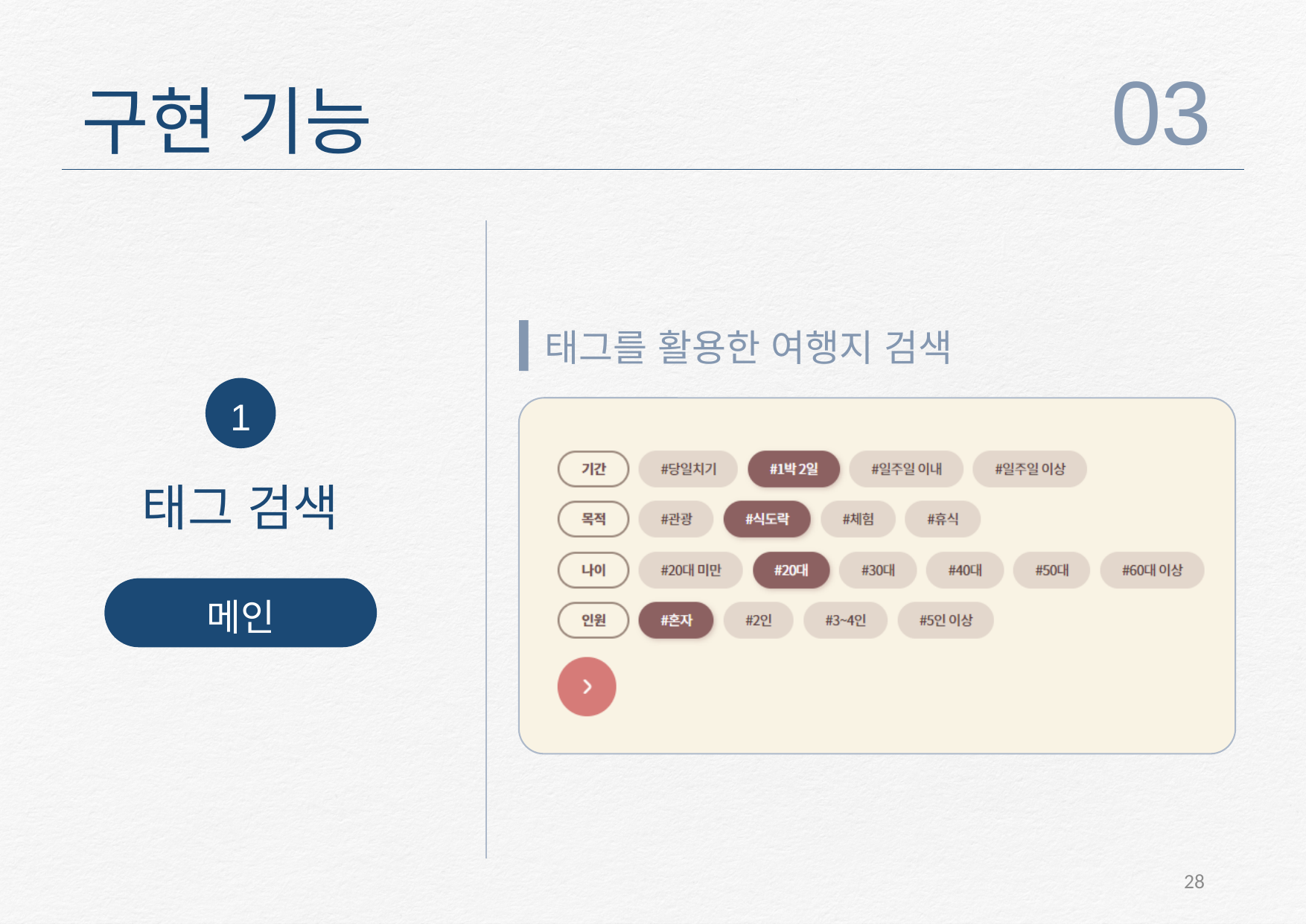

03
구현 기능
1
태그 검색
메인
태그를 활용한 여행지 검색

28